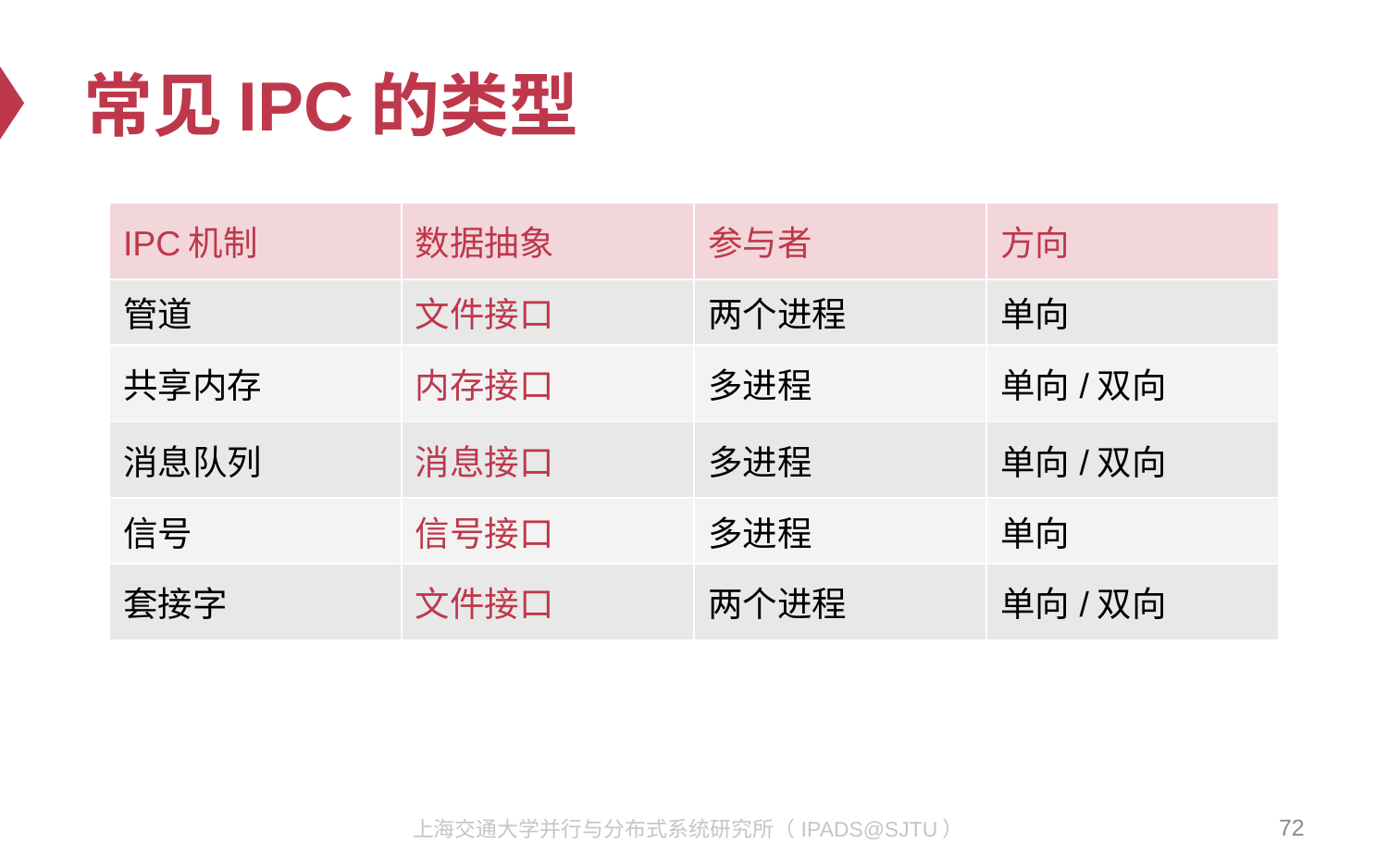

# 常见IPC的类型
| IPC机制 | 数据抽象 | 参与者 | 方向 |
| --- | --- | --- | --- |
| 管道 | 文件接口 | 两个进程 | 单向 |
| 共享内存 | 内存接口 | 多进程 | 单向/双向 |
| 消息队列 | 消息接口 | 多进程 | 单向/双向 |
| 信号 | 信号接口 | 多进程 | 单向 |
| 套接字 | 文件接口 | 两个进程 | 单向/双向 |
72
上海交通大学并行与分布式系统研究所（IPADS@SJTU）